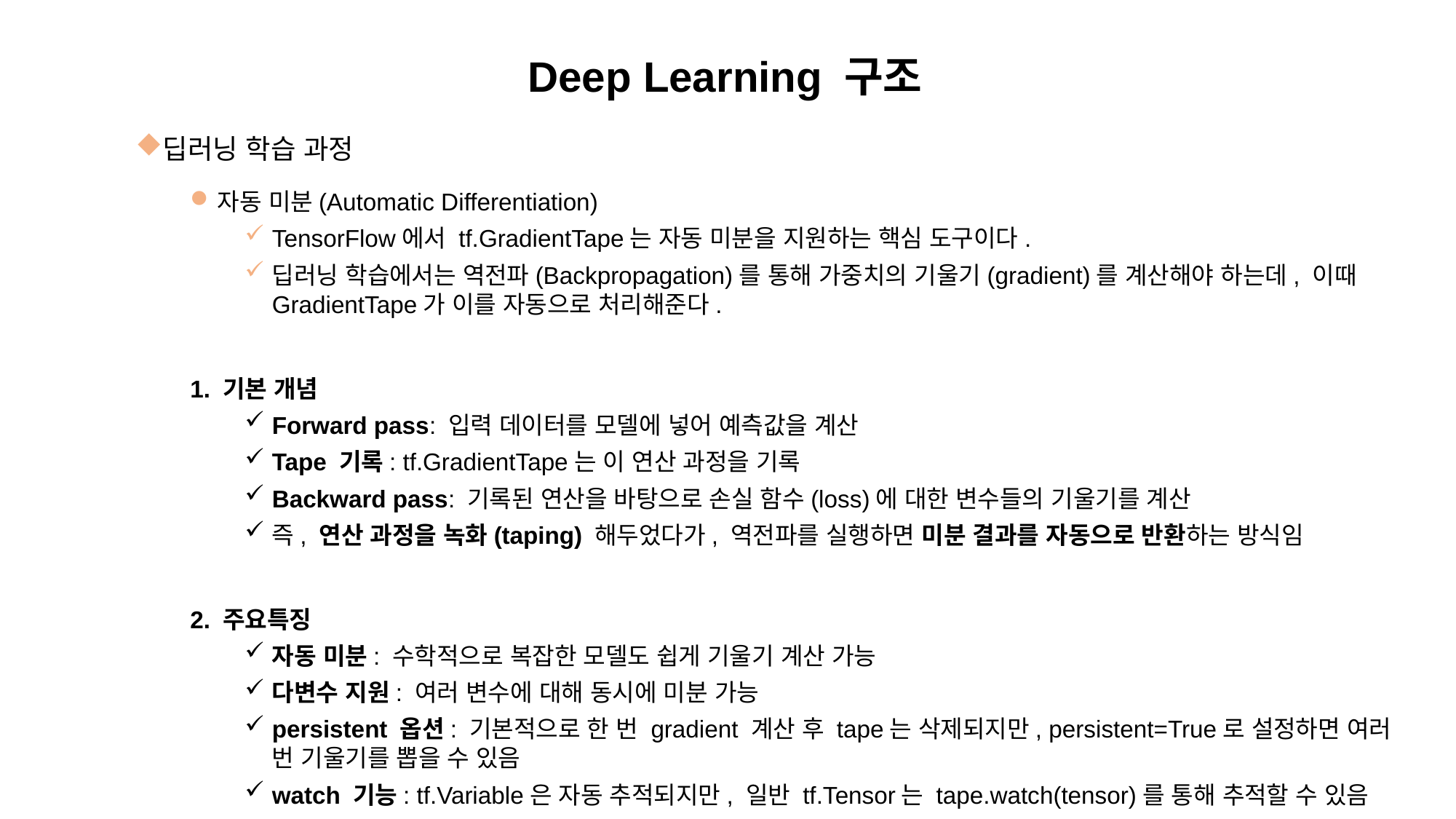

# Deep Learning 구조
딥러닝 학습 과정
자동 미분(Automatic Differentiation)
TensorFlow에서 tf.GradientTape는 자동 미분을 지원하는 핵심 도구이다.
딥러닝 학습에서는 역전파(Backpropagation)를 통해 가중치의 기울기(gradient)를 계산해야 하는데, 이때 GradientTape가 이를 자동으로 처리해준다.

1. 기본 개념
Forward pass: 입력 데이터를 모델에 넣어 예측값을 계산
Tape 기록: tf.GradientTape는 이 연산 과정을 기록
Backward pass: 기록된 연산을 바탕으로 손실 함수(loss)에 대한 변수들의 기울기를 계산
즉, 연산 과정을 녹화(taping) 해두었다가, 역전파를 실행하면 미분 결과를 자동으로 반환하는 방식임

2. 주요특징
자동 미분: 수학적으로 복잡한 모델도 쉽게 기울기 계산 가능
다변수 지원: 여러 변수에 대해 동시에 미분 가능
persistent 옵션: 기본적으로 한 번 gradient 계산 후 tape는 삭제되지만, persistent=True로 설정하면 여러 번 기울기를 뽑을 수 있음
watch 기능: tf.Variable은 자동 추적되지만, 일반 tf.Tensor는 tape.watch(tensor)를 통해 추적할 수 있음